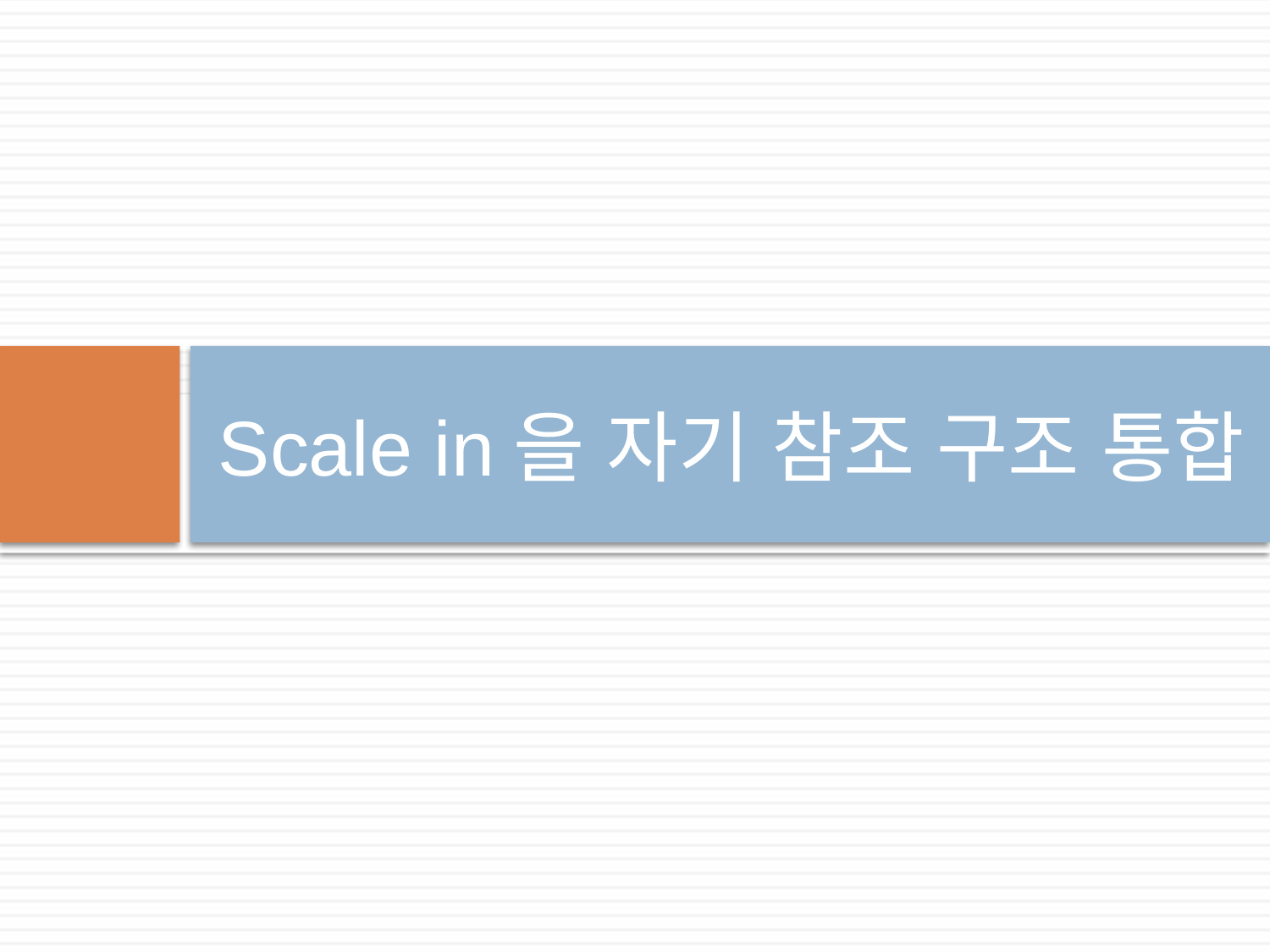

# Scale in을 자기 참조 구조 통합